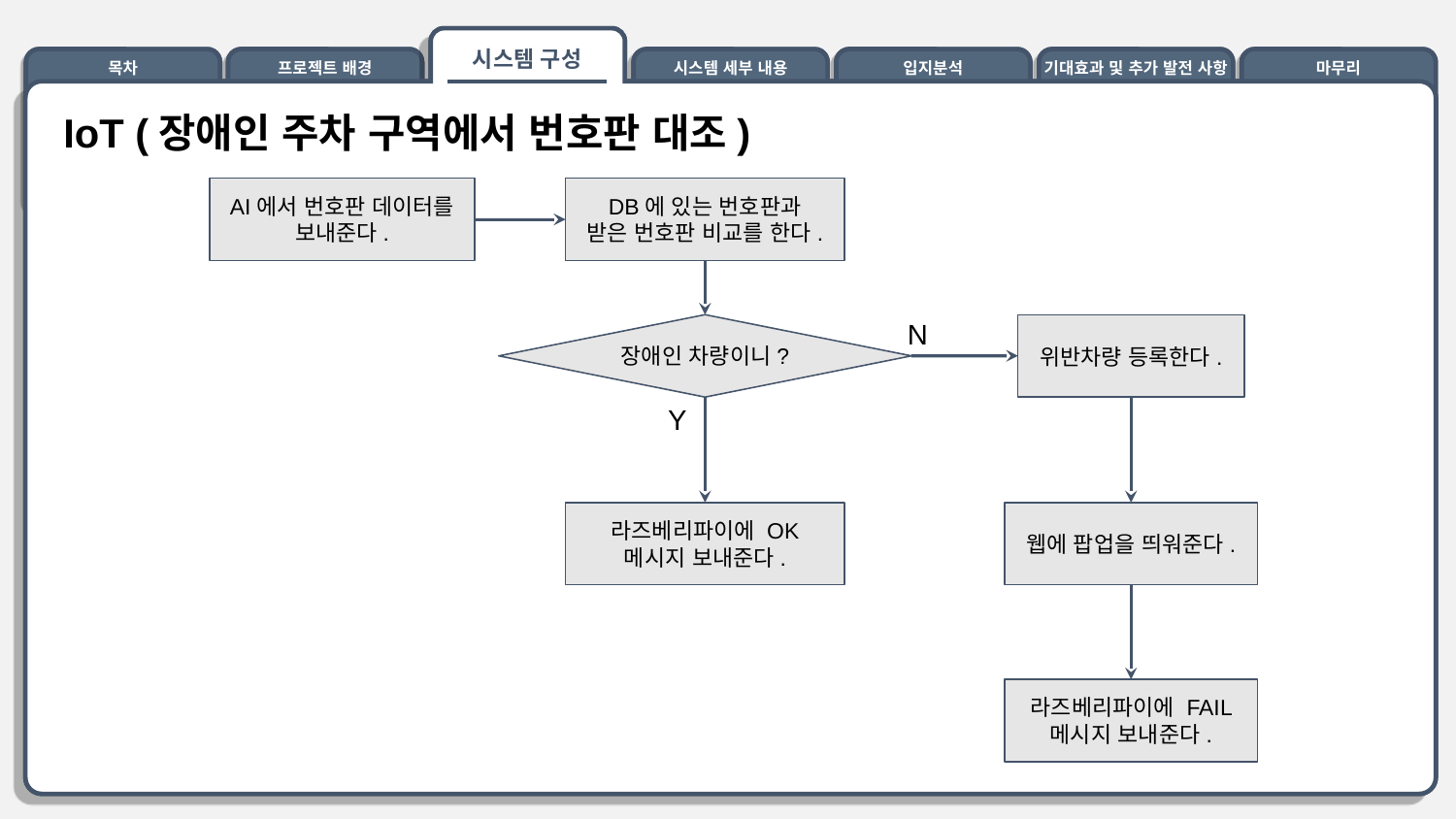

PPT PRESENTATION Enjoy your stylish business and campus life with BIZCAM
목차
시스템 세부 내용

입지분석
결론 및 추가 발전 사항
마무리
시스템 구성
프로젝트 배경
경쟁사 분석

목차
시스템 세부 내용

입지분석
기대효과 및 추가 발전 사항

마무리
시스템 구성
프로젝트 배경
IoT (장애인 주차 구역에서 번호판 대조)
AI에서 번호판 데이터를 보내준다.
DB에 있는 번호판과
받은 번호판 비교를 한다.
N
위반차량 등록한다.
웹에 팝업을 띄워준다.
라즈베리파이에 FAIL 메시지 보내준다.
장애인 차량이니?
Y
라즈베리파이에 OK 메시지 보내준다.